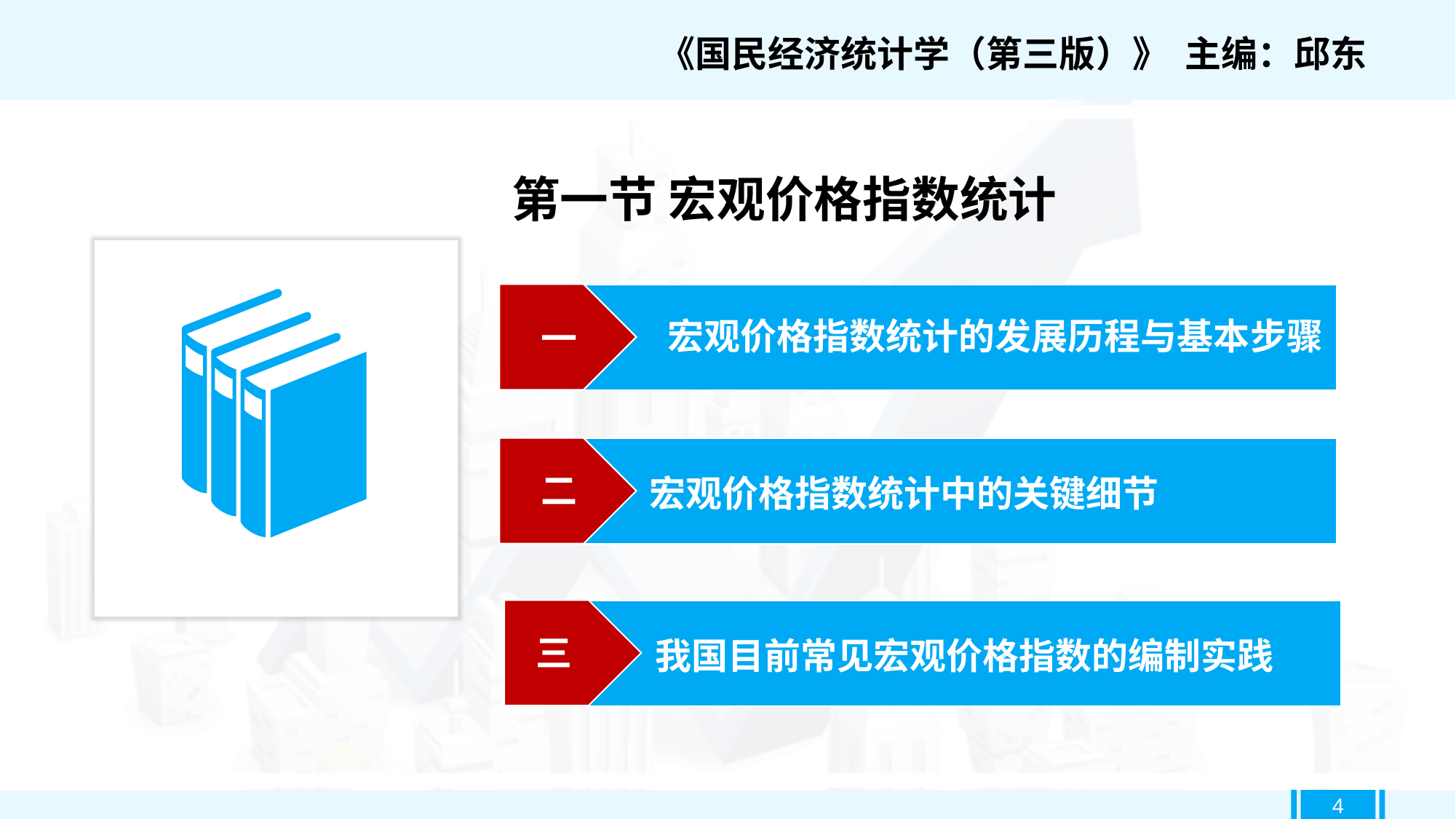

《国民经济统计学（第三版）》  主编：邱东
第一节 宏观价格指数统计

一

宏观价格指数统计的发展历程与基本步骤

二

宏观价格指数统计中的关键细节

三

我国目前常见宏观价格指数的编制实践
4